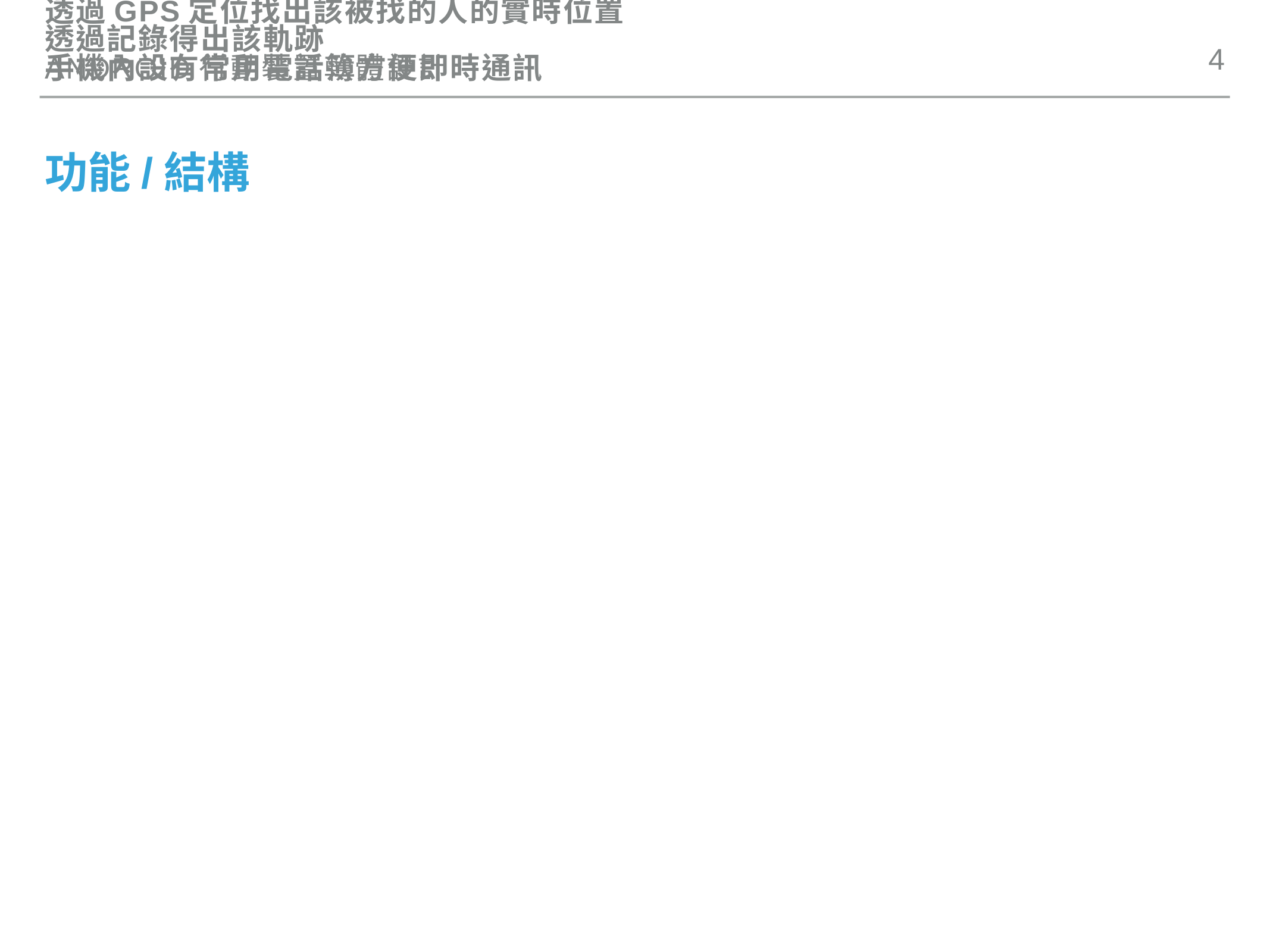

透過GPS定位找出該被找的人的實時位置
透過記錄得出該軌跡
手機內設有常用電話簿方便即時通訊
Android行動裝置軟體設計
4
# 功能/結構